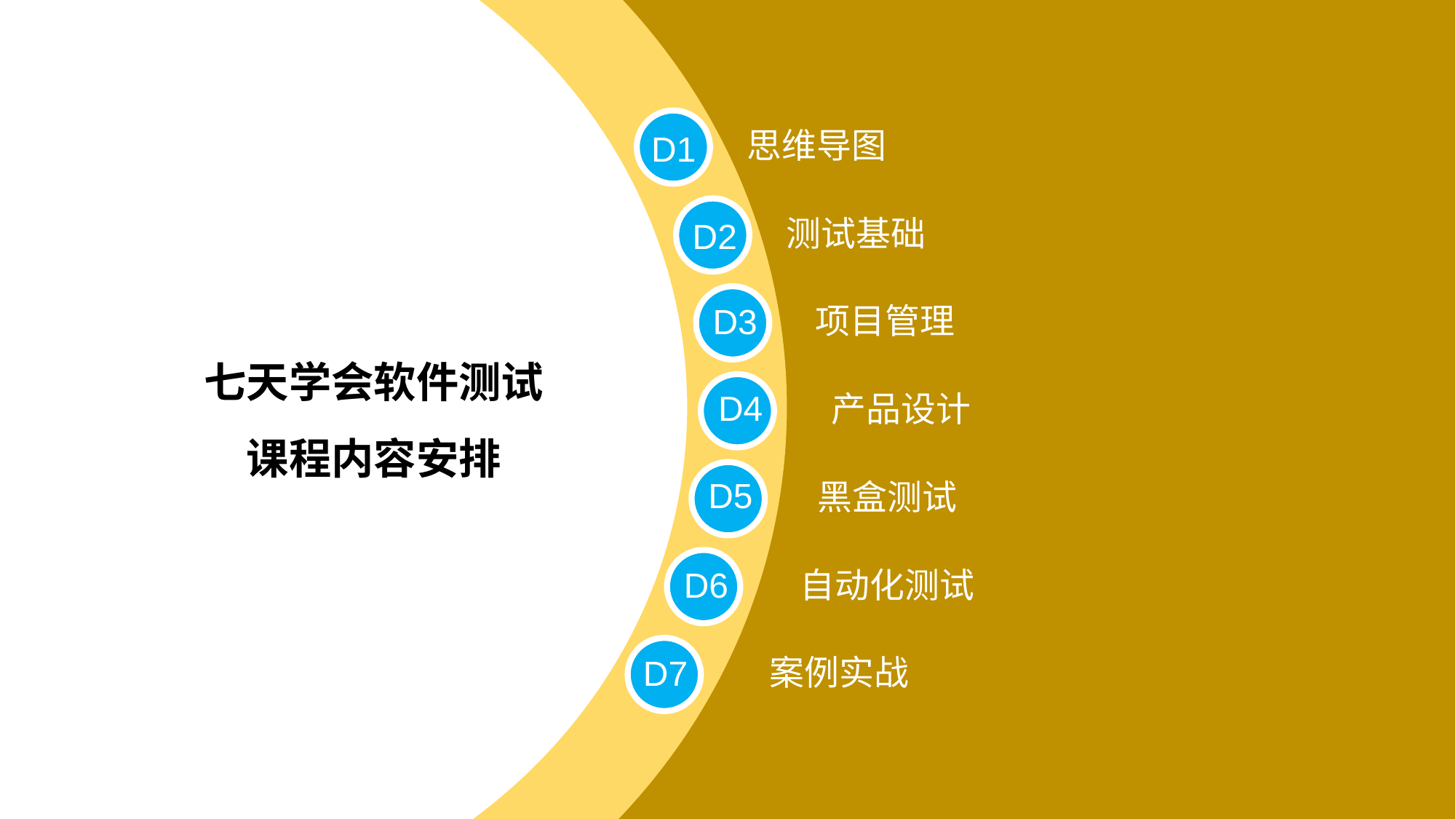

思维导图
D1

测试基础
D2

项目管理
D3
七天学会软件测试
　课程内容安排

产品设计
D4

黑盒测试
D5

自动化测试
D6

案例实战
D7